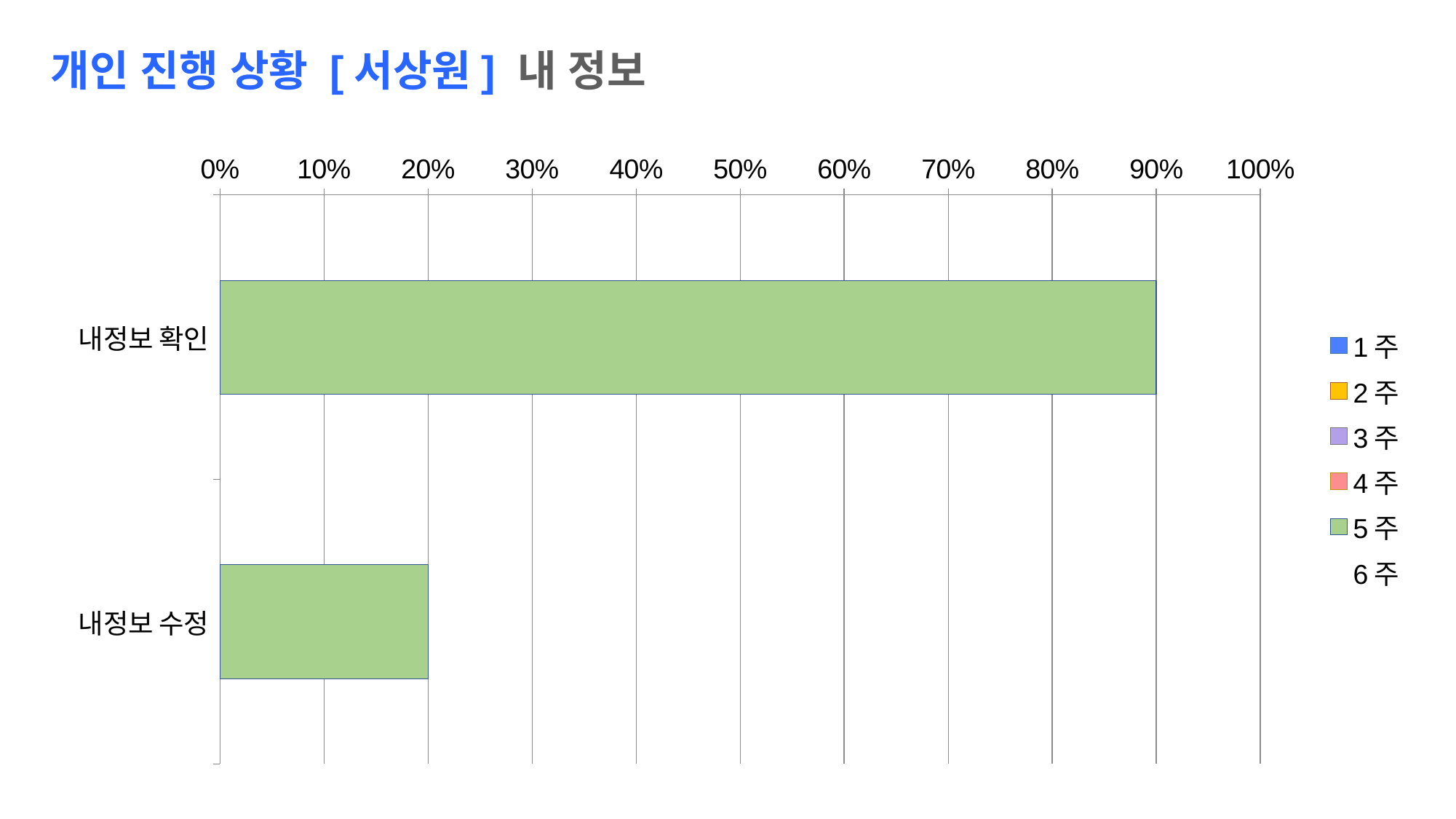

개인 진행 상황 [서상원] 내 정보

### Chart

| Category | 1주 | 2주 | 3주 | 4주 | 5주 | 6주 |
|---|---|---|---|---|---|---|
| 내정보 확인 | None | None | None | None | 9.0 | 1.0 |
| 내정보 수정 | None | None | None | None | 2.0 | 8.0 |